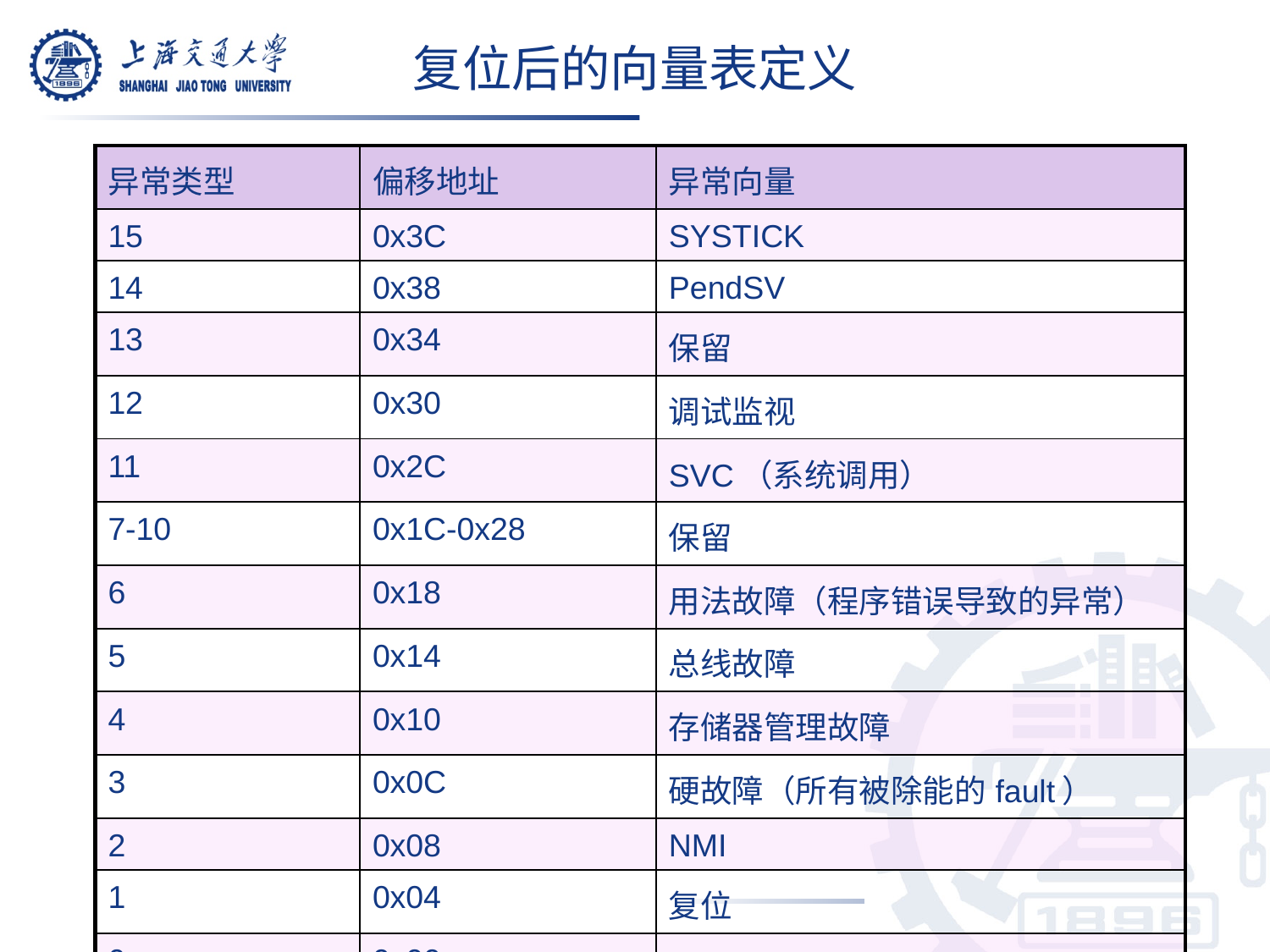

复位后的向量表定义
| 异常类型 | 偏移地址 | 异常向量 |
| --- | --- | --- |
| 15 | 0x3C | SYSTICK |
| 14 | 0x38 | PendSV |
| 13 | 0x34 | 保留 |
| 12 | 0x30 | 调试监视 |
| 11 | 0x2C | SVC（系统调用） |
| 7-10 | 0x1C-0x28 | 保留 |
| 6 | 0x18 | 用法故障（程序错误导致的异常） |
| 5 | 0x14 | 总线故障 |
| 4 | 0x10 | 存储器管理故障 |
| 3 | 0x0C | 硬故障（所有被除能的fault） |
| 2 | 0x08 | NMI |
| 1 | 0x04 | 复位 |
| 0 | 0x00 | MSP的开始值 |